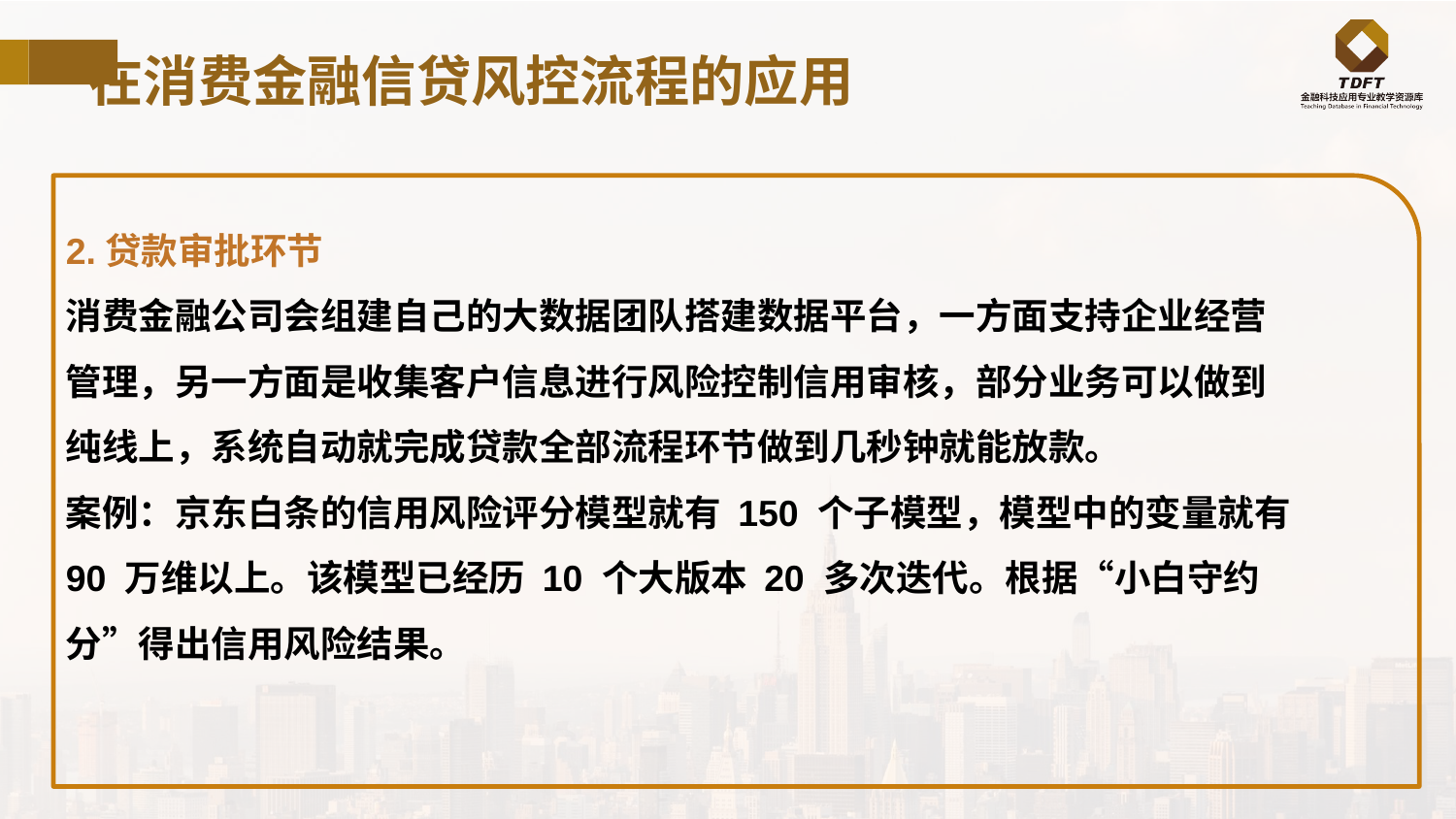

在消费金融信贷风控流程的应用

2.贷款审批环节
消费金融公司会组建自己的大数据团队搭建数据平台，一方面支持企业经营管理，另一方面是收集客户信息进行风险控制信用审核，部分业务可以做到纯线上，系统自动就完成贷款全部流程环节做到几秒钟就能放款。
案例：京东白条的信用风险评分模型就有 150 个子模型，模型中的变量就有 90 万维以上。该模型已经历 10 个大版本 20 多次迭代。根据“小白守约分”得出信用风险结果。